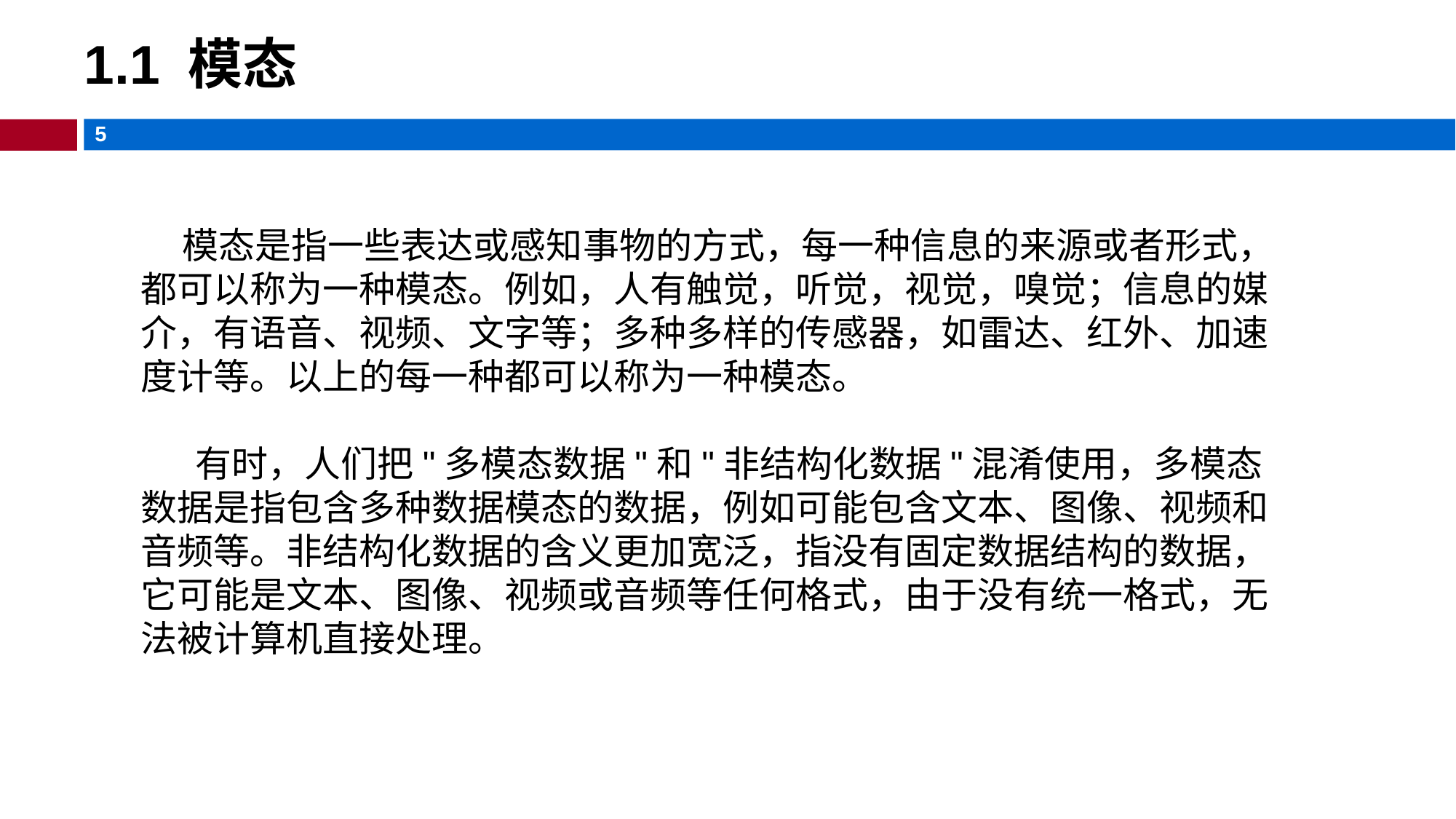

# 1.1 模态
    模态是指一些表达或感知事物的方式，每一种信息的来源或者形式，都可以称为一种模态。例如，人有触觉，听觉，视觉，嗅觉；信息的媒介，有语音、视频、文字等；多种多样的传感器，如雷达、红外、加速度计等。以上的每一种都可以称为一种模态。

有时，人们把"多模态数据"和"非结构化数据"混淆使用，多模态数据是指包含多种数据模态的数据，例如可能包含文本、图像、视频和音频等。非结构化数据的含义更加宽泛，指没有固定数据结构的数据，它可能是文本、图像、视频或音频等任何格式，由于没有统一格式，无法被计算机直接处理。